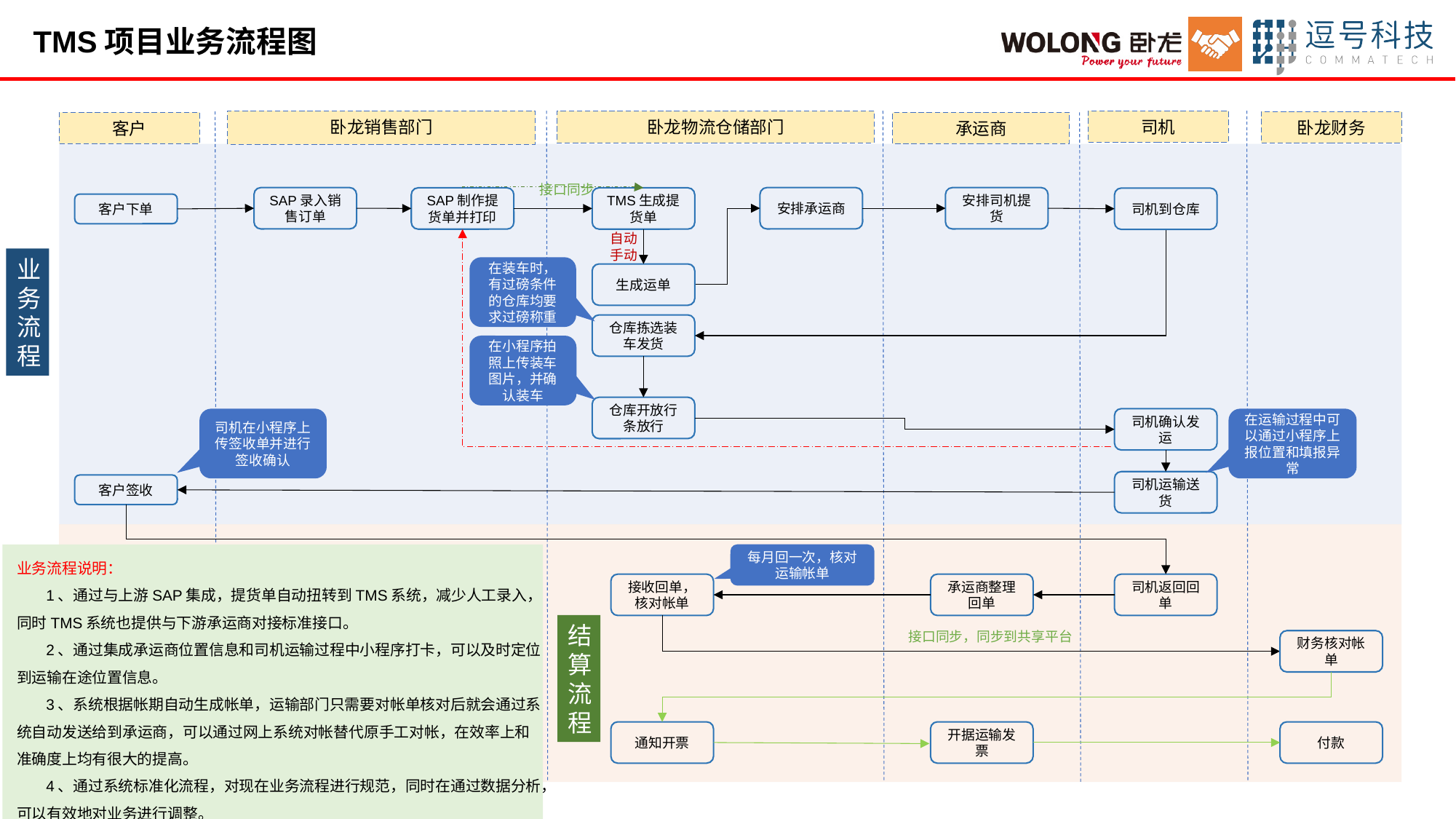

TMS项目业务流程图
卧龙销售部门
卧龙物流仓储部门
司机
卧龙财务
客户
承运商

接口同步
SAP录入销售订单
安排承运商
安排司机提货
SAP制作提货单并打印
TMS生成提货单
司机到仓库
客户下单
自动
手动
业务流程
在装车时，有过磅条件的仓库均要求过磅称重
生成运单
仓库拣选装车发货
在小程序拍照上传装车图片，并确认装车
仓库开放行条放行
司机在小程序上传签收单并进行签收确认
在运输过程中可以通过小程序上报位置和填报异常
司机确认发运
司机运输送货
客户签收

每月回一次，核对运输帐单

业务流程说明：
       1、通过与上游SAP集成，提货单自动扭转到TMS系统，减少人工录入，同时TMS系统也提供与下游承运商对接标准接口。
       2、通过集成承运商位置信息和司机运输过程中小程序打卡，可以及时定位到运输在途位置信息。
       3、系统根据帐期自动生成帐单，运输部门只需要对帐单核对后就会通过系统自动发送给到承运商，可以通过网上系统对帐替代原手工对帐，在效率上和准确度上均有很大的提高。
       4、通过系统标准化流程，对现在业务流程进行规范，同时在通过数据分析，可以有效地对业务进行调整。
接收回单，核对帐单
承运商整理回单
司机返回回单
结算流程
接口同步，同步到共享平台
财务核对帐单
通知开票
开据运输发票
付款